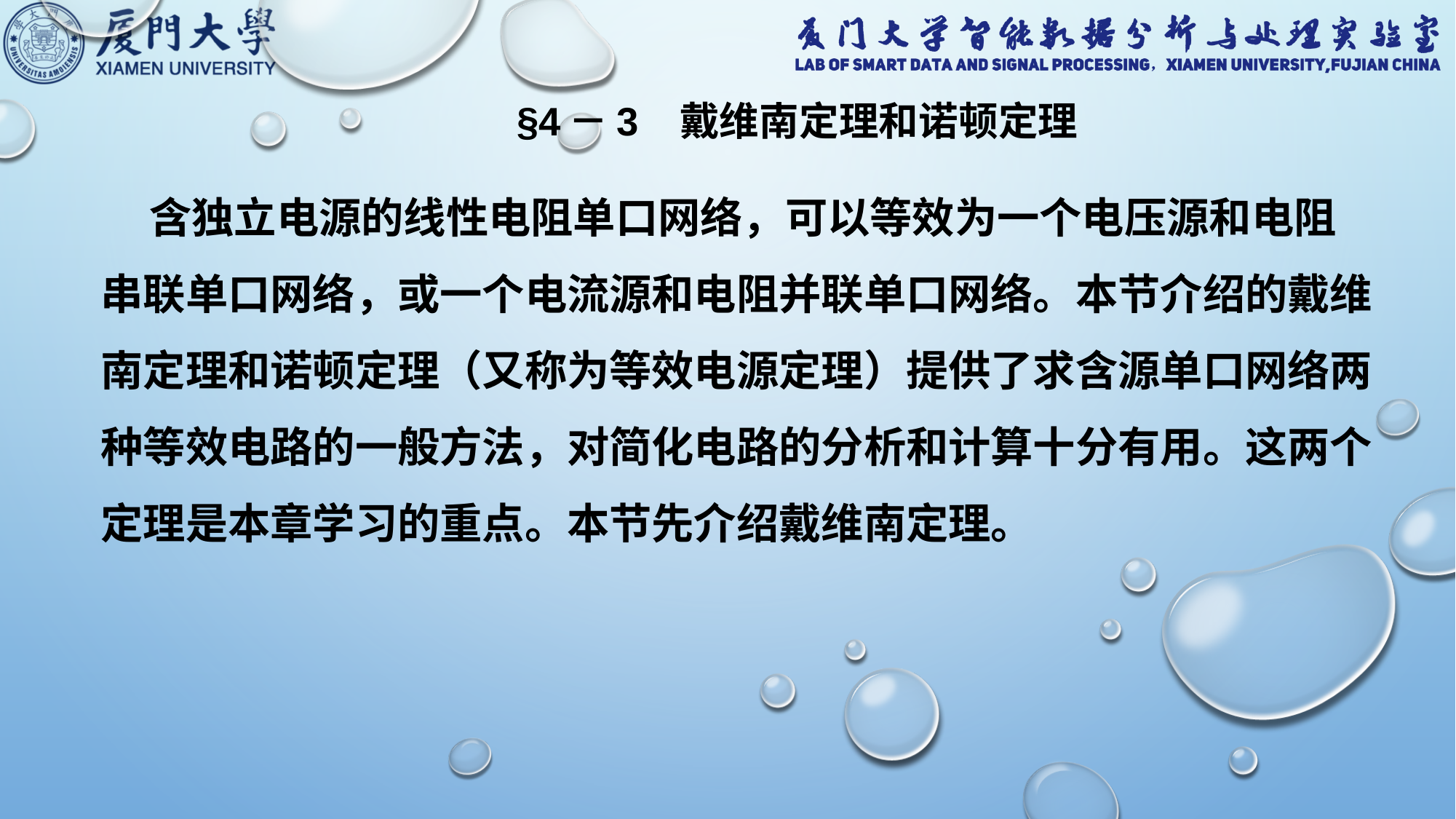

# §4－3   戴维南定理和诺顿定理
    含独立电源的线性电阻单口网络，可以等效为一个电压源和电阻串联单口网络，或一个电流源和电阻并联单口网络。本节介绍的戴维南定理和诺顿定理（又称为等效电源定理）提供了求含源单口网络两种等效电路的一般方法，对简化电路的分析和计算十分有用。这两个定理是本章学习的重点。本节先介绍戴维南定理。